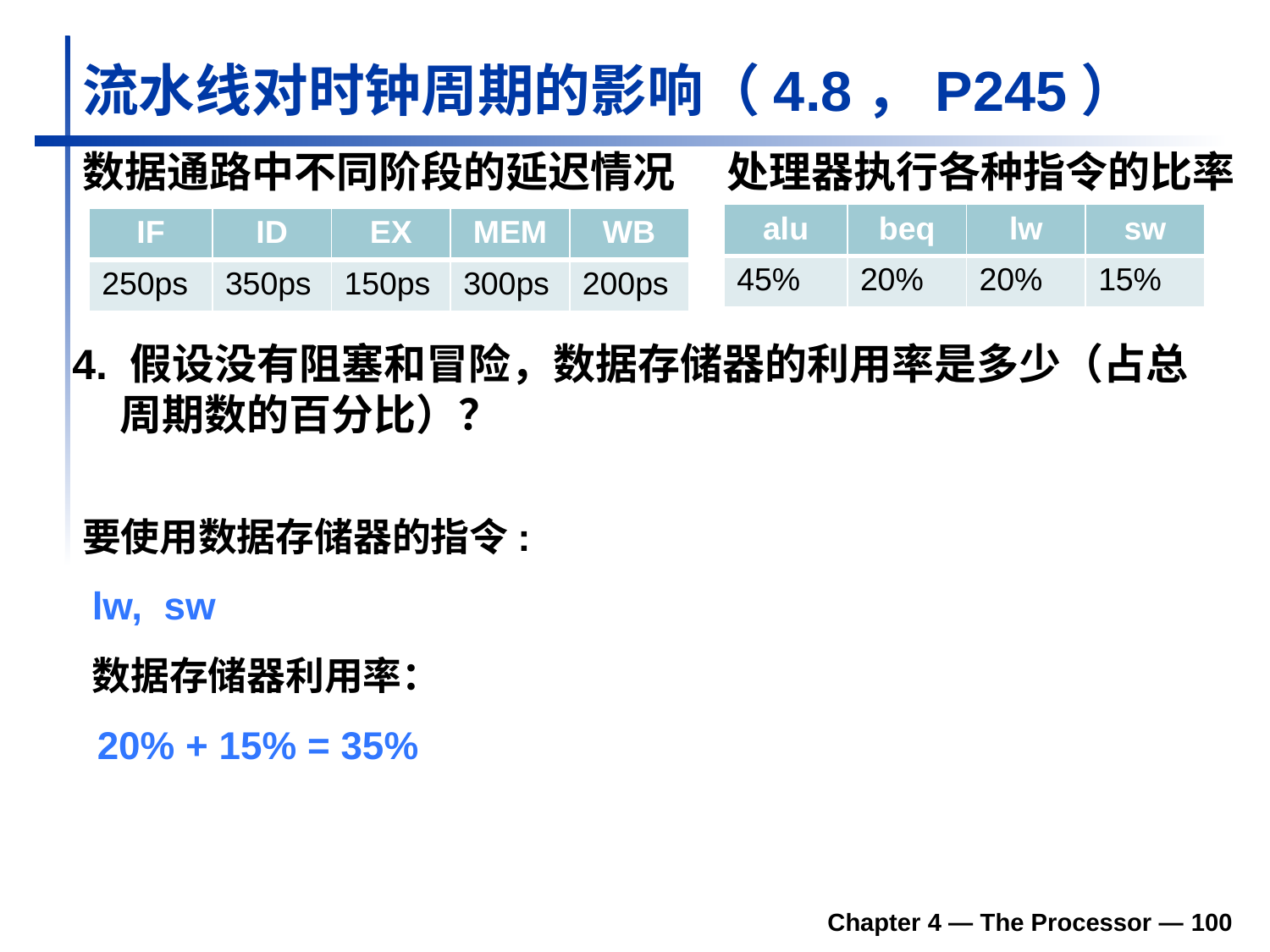

# 流水线对时钟周期的影响（4.8，P245）
数据通路中不同阶段的延迟情况

处理器执行各种指令的比率
| alu | beq | lw | sw |
| --- | --- | --- | --- |
| 45% | 20% | 20% | 15% |
| IF | ID | EX | MEM | WB |
| --- | --- | --- | --- | --- |
| 250ps | 350ps | 150ps | 300ps | 200ps |
4. 假设没有阻塞和冒险，数据存储器的利用率是多少（占总周期数的百分比）？
要使用数据存储器的指令:
lw,  sw
数据存储器利用率：
20% + 15% = 35%
Chapter 4 — The Processor — 100